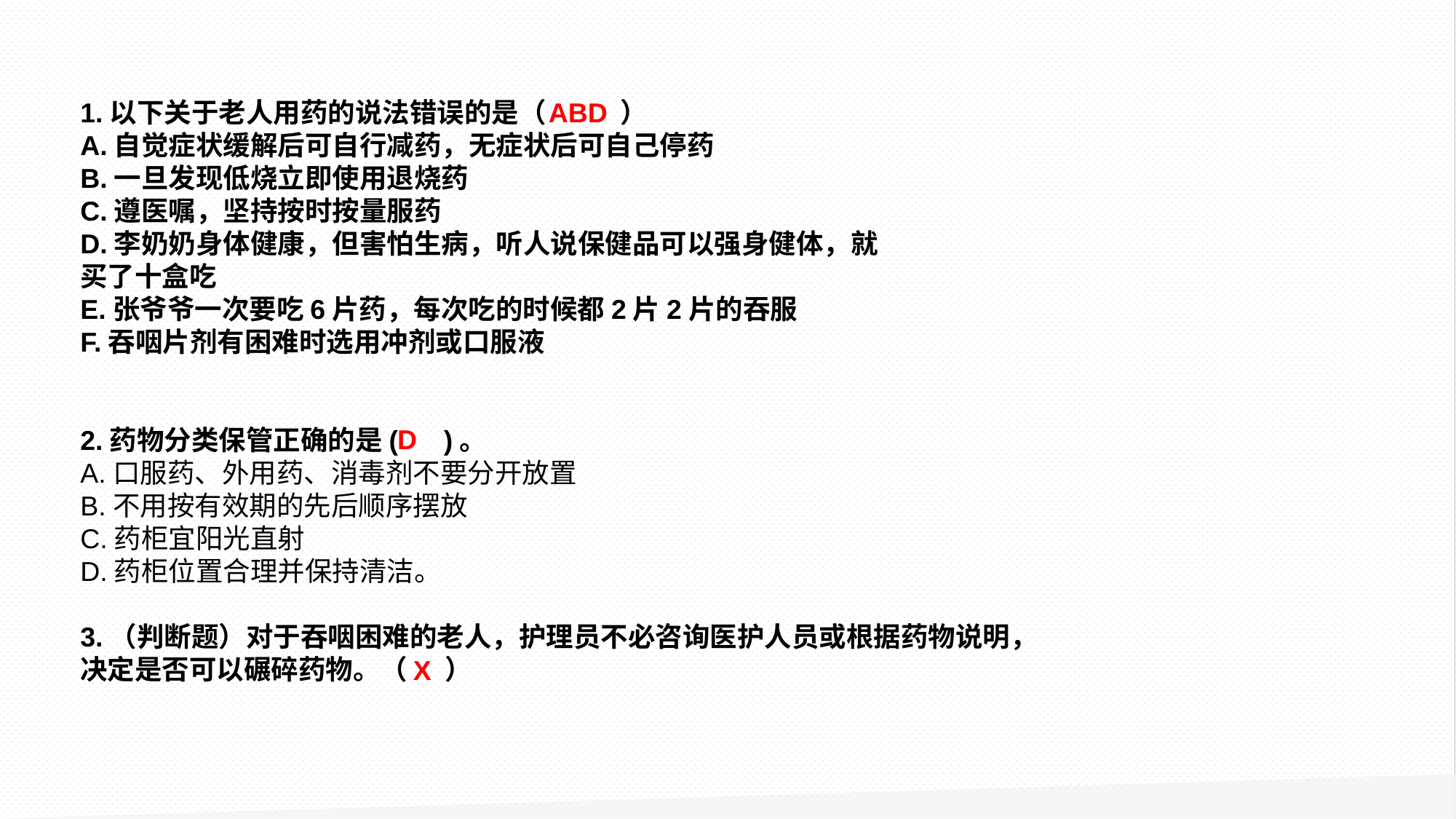

1.以下关于老人用药的说法错误的是（            ）
A.自觉症状缓解后可自行减药，无症状后可自己停药
B.一旦发现低烧立即使用退烧药
C.遵医嘱，坚持按时按量服药
D.李奶奶身体健康，但害怕生病，听人说保健品可以强身健体，就
买了十盒吃
E.张爷爷一次要吃6片药，每次吃的时候都2片2片的吞服
F.吞咽片剂有困难时选用冲剂或口服液

2.药物分类保管正确的是(      )。
A.口服药、外用药、消毒剂不要分开放置
B.不用按有效期的先后顺序摆放
C.药柜宜阳光直射
D.药柜位置合理并保持清洁。

3.（判断题）对于吞咽困难的老人，护理员不必咨询医护人员或根据药物说明，
决定是否可以碾碎药物。（      ）

ABD
 D
X